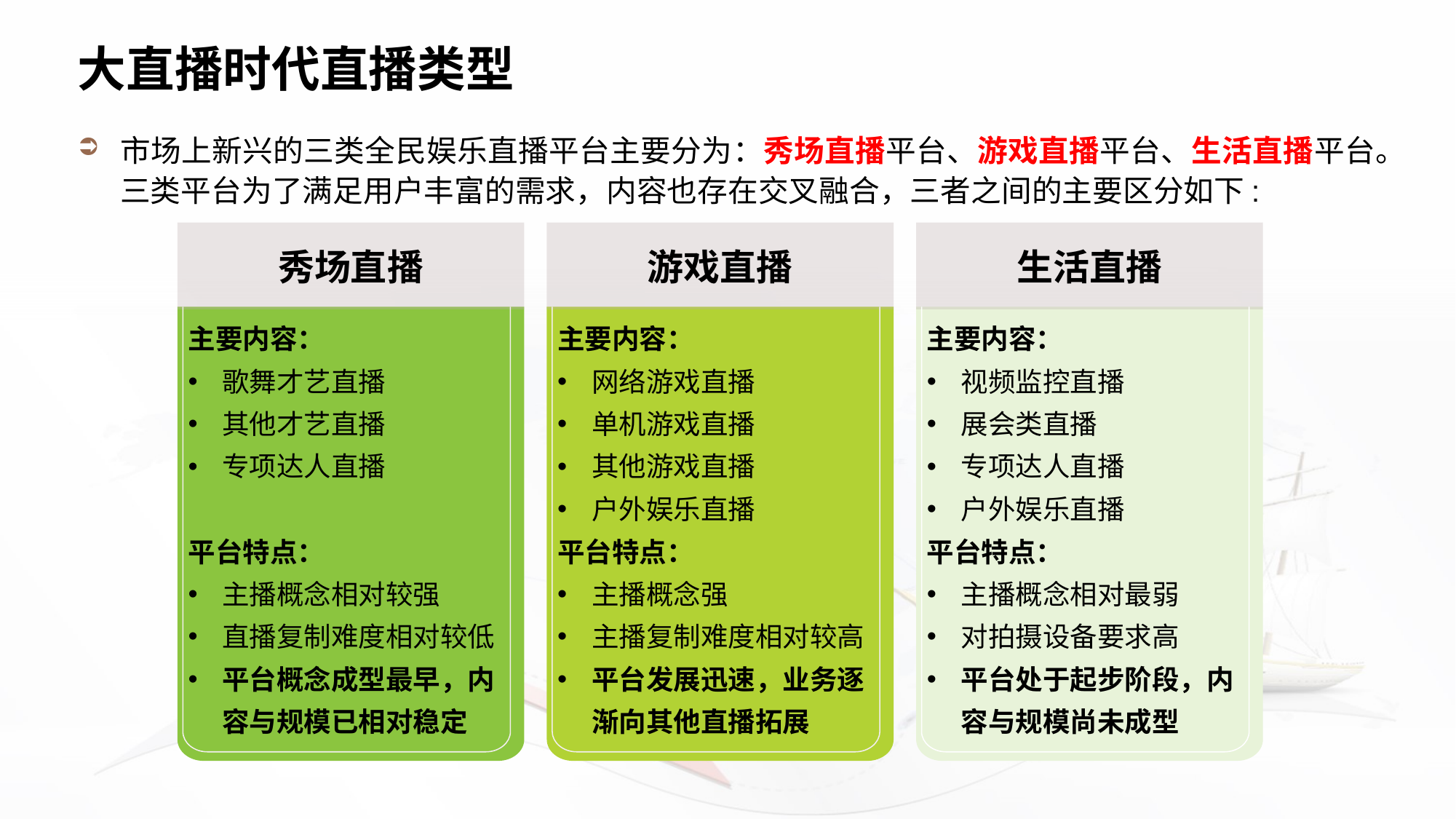

# 大直播时代直播类型
市场上新兴的三类全民娱乐直播平台主要分为：秀场直播平台、游戏直播平台、生活直播平台。三类平台为了满足用户丰富的需求，内容也存在交叉融合，三者之间的主要区分如下:
秀场直播
游戏直播
生活直播

主要内容：
歌舞才艺直播
其他才艺直播
专项达人直播

平台特点：
主播概念相对较强
直播复制难度相对较低
平台概念成型最早，内容与规模已相对稳定
主要内容：
网络游戏直播
单机游戏直播
其他游戏直播
户外娱乐直播
平台特点：
主播概念强
主播复制难度相对较高
平台发展迅速，业务逐渐向其他直播拓展
主要内容：
视频监控直播
展会类直播
专项达人直播
户外娱乐直播
平台特点：
主播概念相对最弱
对拍摄设备要求高
平台处于起步阶段，内容与规模尚未成型